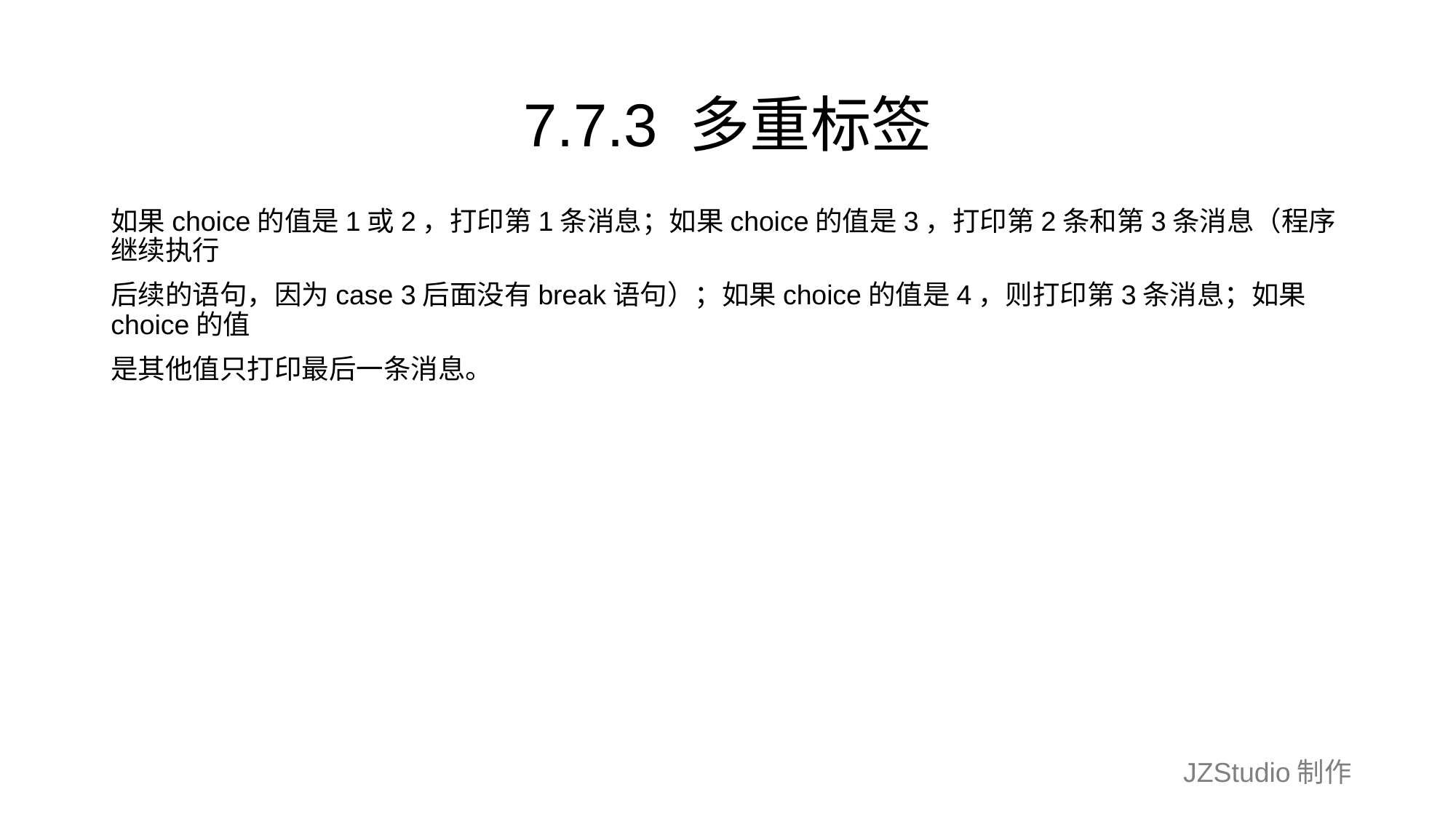

# 7.7.3 多重标签
如果choice的值是1或2，打印第1条消息；如果choice的值是3，打印第2条和第3条消息（程序继续执行
后续的语句，因为case 3后面没有break语句）；如果choice的值是4，则打印第3条消息；如果choice的值
是其他值只打印最后一条消息。